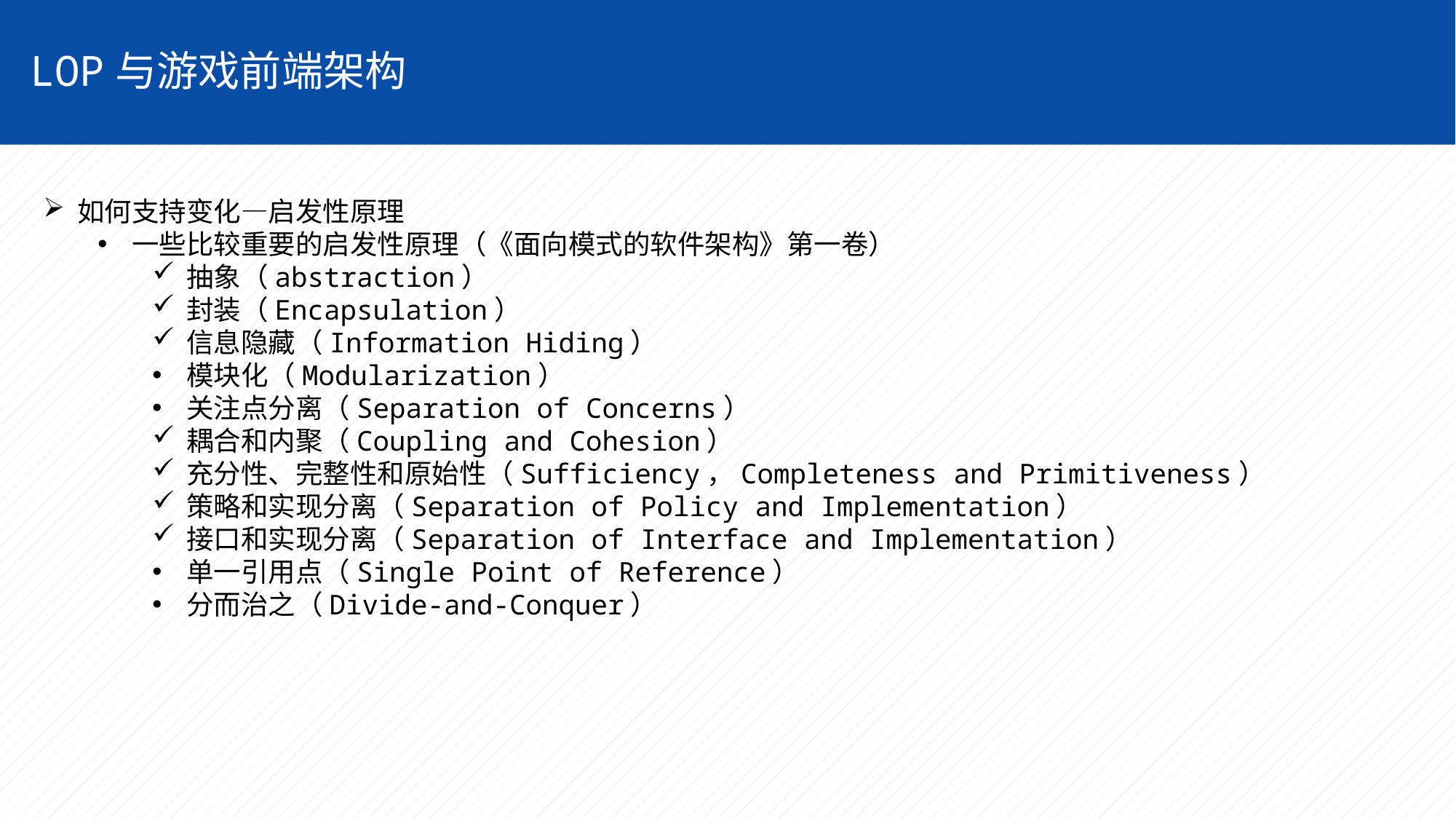

LOP与游戏前端架构
如何支持变化—启发性原理
一些比较重要的启发性原理（《面向模式的软件架构》第一卷）
抽象（abstraction）
封装（Encapsulation）
信息隐藏（Information Hiding）
模块化（Modularization）
关注点分离（Separation of Concerns）
耦合和内聚（Coupling and Cohesion）
充分性、完整性和原始性（Sufficiency，Completeness and Primitiveness）
策略和实现分离（Separation of Policy and Implementation）
接口和实现分离（Separation of Interface and Implementation）
单一引用点（Single Point of Reference）
分而治之（Divide-and-Conquer）